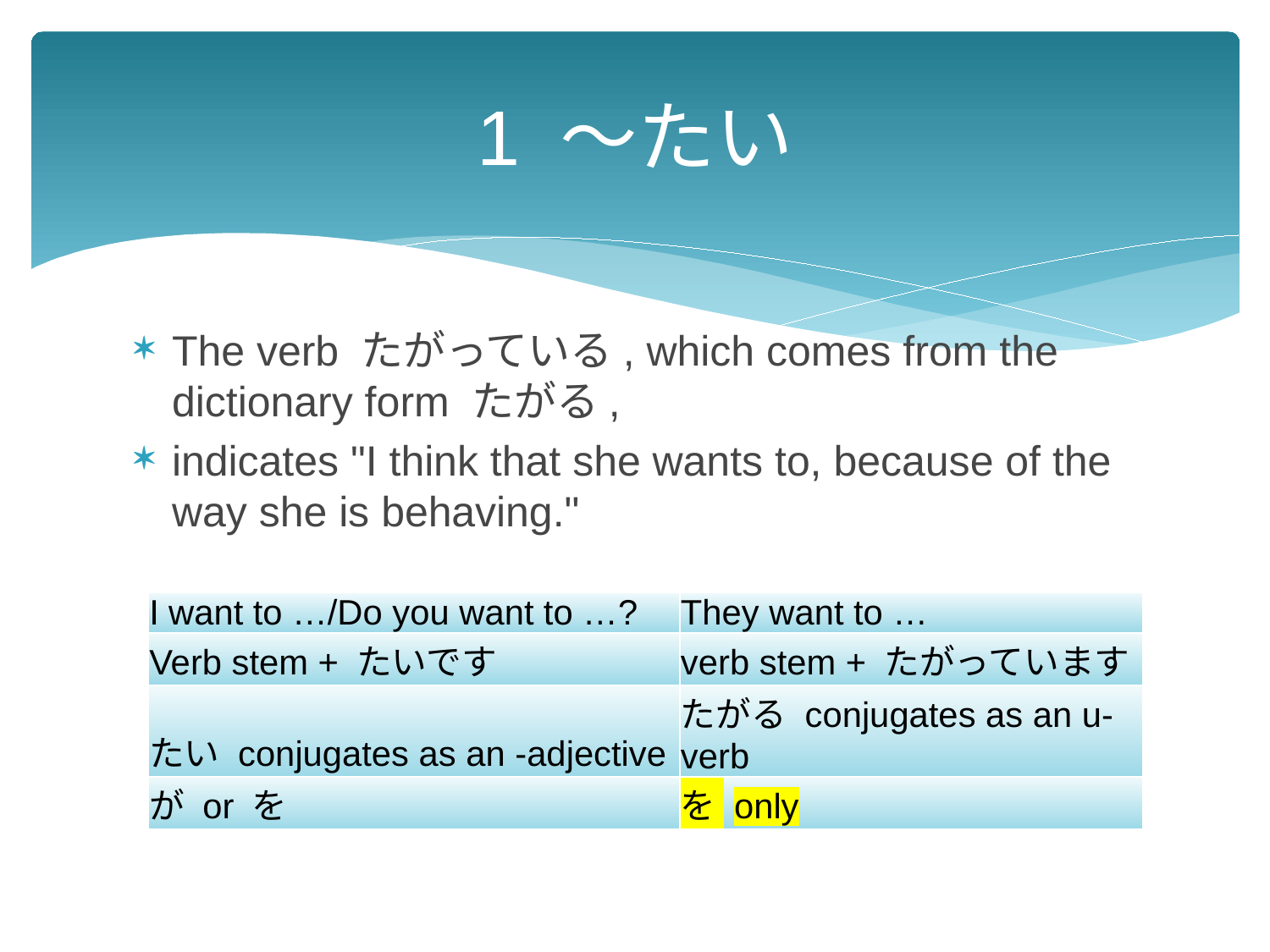

# 1 ～たい
The verb たがっている, which comes from the dictionary form たがる,
indicates "I think that she wants to, because of the way she is behaving."
| I want to …/Do you want to …? | They want to … |
| --- | --- |
| Verb stem + たいです | verb stem + たがっています |
| たい conjugates as an -adjective | たがる conjugates as an u-verb |
| が or を | を only |